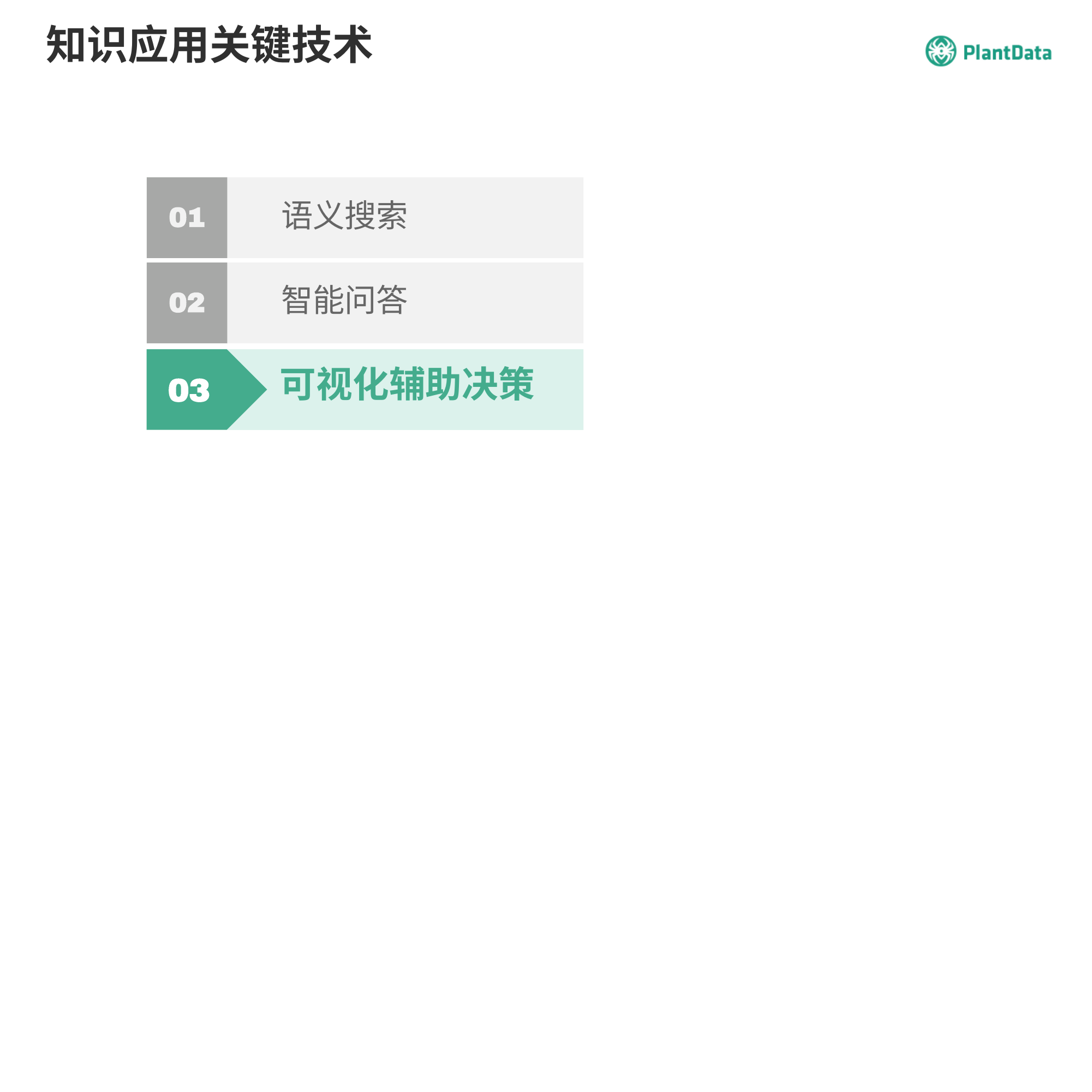

# 知识应用关键技术

语义搜索
01

智能问答
02

可视化辅助决策
03